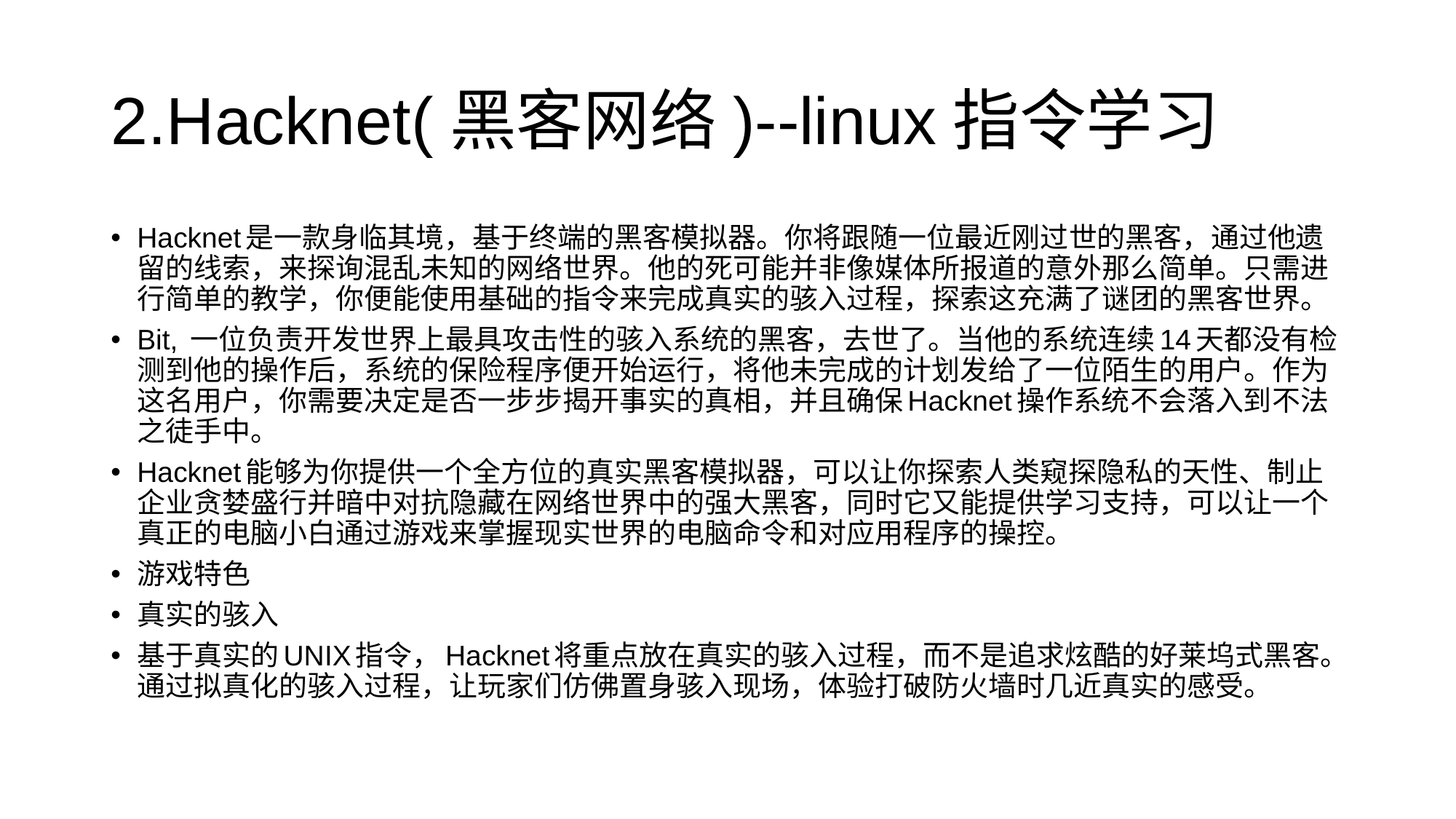

# 2.Hacknet(黑客网络)--linux指令学习
Hacknet是一款身临其境，基于终端的黑客模拟器。你将跟随一位最近刚过世的黑客，通过他遗留的线索，来探询混乱未知的网络世界。他的死可能并非像媒体所报道的意外那么简单。只需进行简单的教学，你便能使用基础的指令来完成真实的骇入过程，探索这充满了谜团的黑客世界。
Bit, 一位负责开发世界上最具攻击性的骇入系统的黑客，去世了。当他的系统连续14天都没有检测到他的操作后，系统的保险程序便开始运行，将他未完成的计划发给了一位陌生的用户。作为这名用户，你需要决定是否一步步揭开事实的真相，并且确保Hacknet操作系统不会落入到不法之徒手中。
Hacknet能够为你提供一个全方位的真实黑客模拟器，可以让你探索人类窥探隐私的天性、制止企业贪婪盛行并暗中对抗隐藏在网络世界中的强大黑客，同时它又能提供学习支持，可以让一个真正的电脑小白通过游戏来掌握现实世界的电脑命令和对应用程序的操控。
游戏特色
真实的骇入
基于真实的UNIX指令，Hacknet将重点放在真实的骇入过程，而不是追求炫酷的好莱坞式黑客。通过拟真化的骇入过程，让玩家们仿佛置身骇入现场，体验打破防火墙时几近真实的感受。